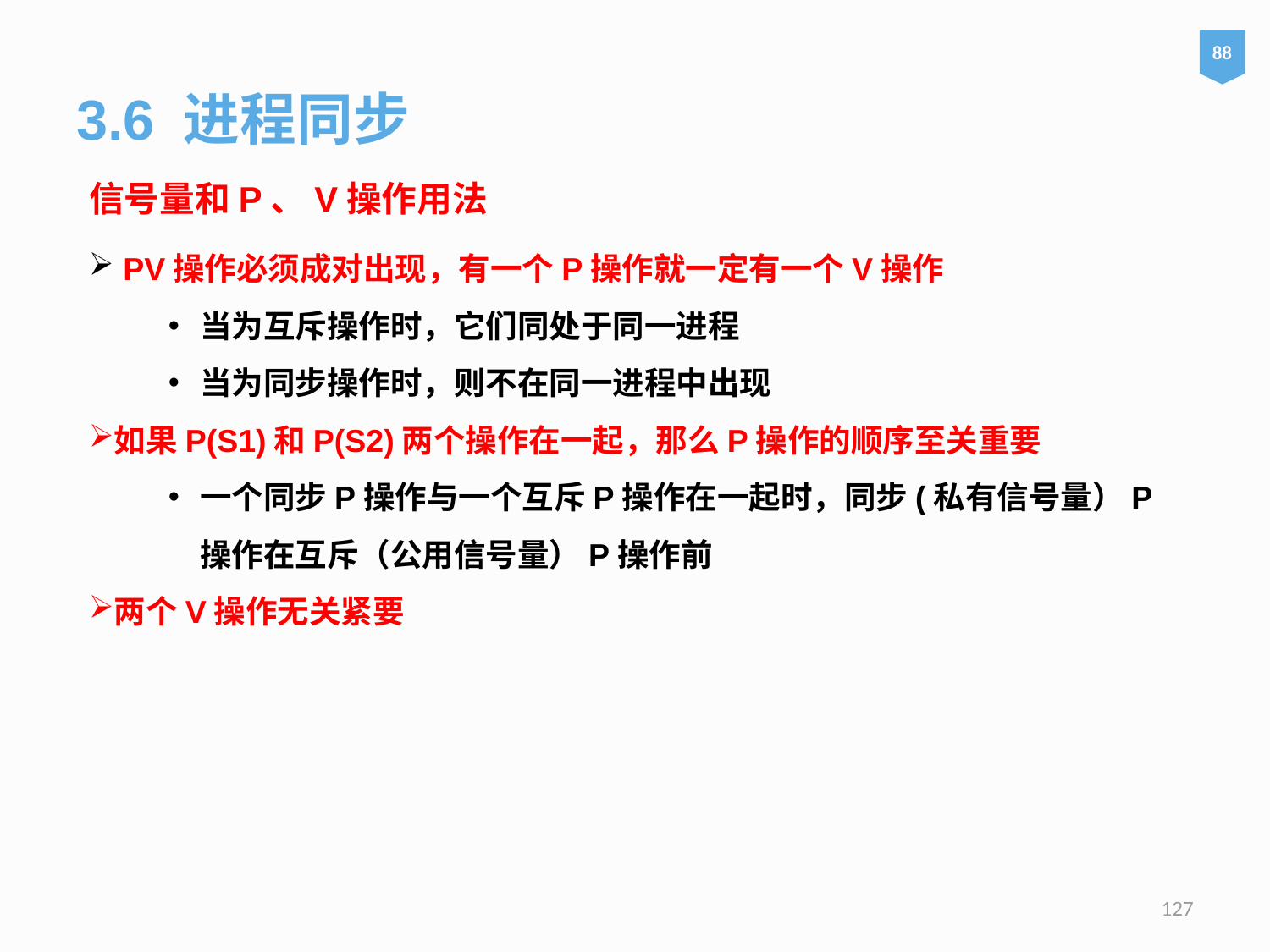

88
3.6 进程同步
信号量和P、V操作用法

 PV操作必须成对出现，有一个P操作就一定有一个V操作
当为互斥操作时，它们同处于同一进程
当为同步操作时，则不在同一进程中出现
如果P(S1)和P(S2)两个操作在一起，那么P操作的顺序至关重要
一个同步P操作与一个互斥P操作在一起时，同步(私有信号量）P操作在互斥（公用信号量）P操作前
两个V操作无关紧要
127